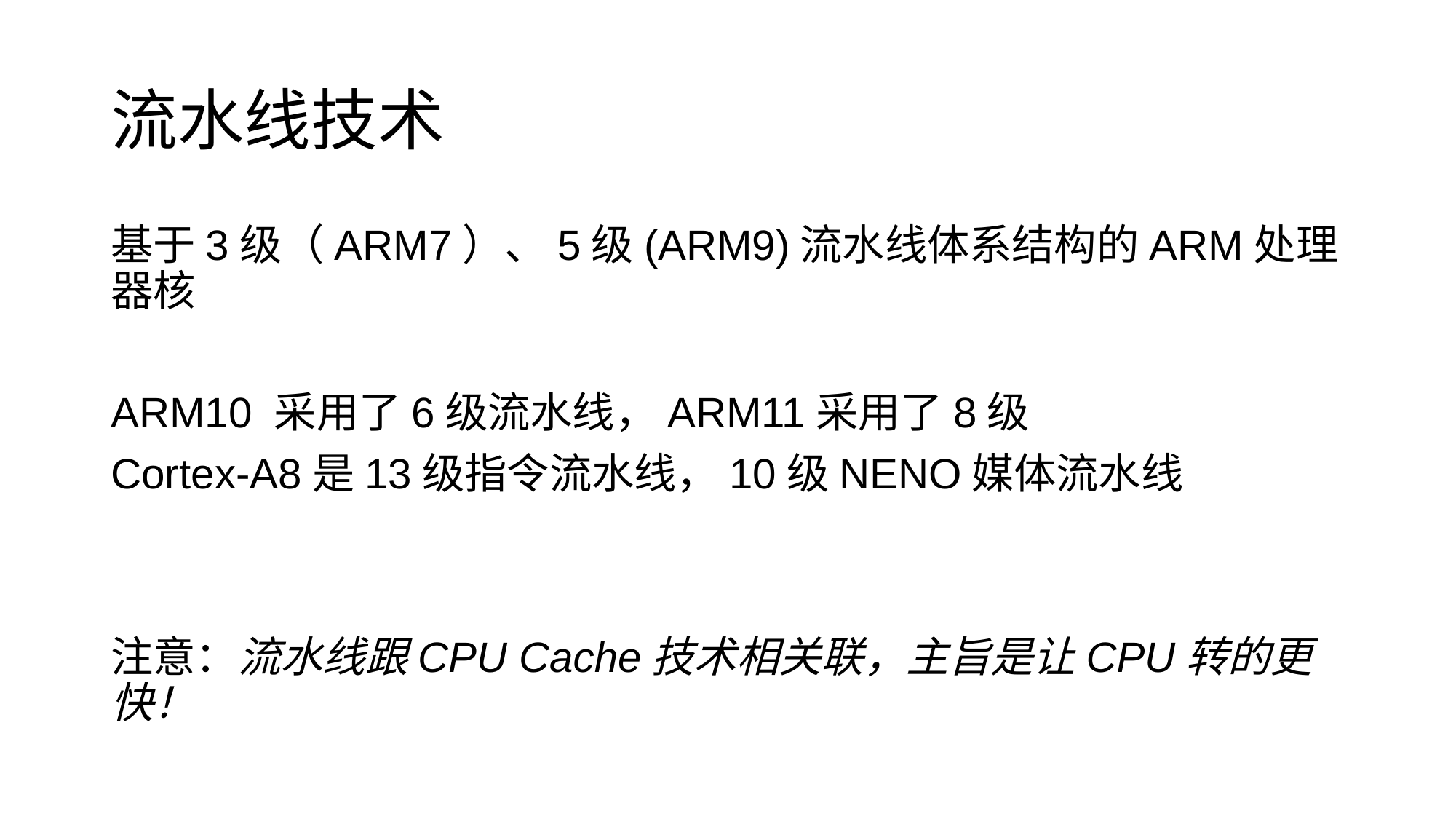

# 流水线技术
基于3级（ARM7）、5级(ARM9)流水线体系结构的ARM处理器核

ARM10 采用了6级流水线，ARM11采用了8级
Cortex-A8是13级指令流水线，10级NENO媒体流水线

注意：流水线跟CPU Cache技术相关联，主旨是让CPU转的更快！